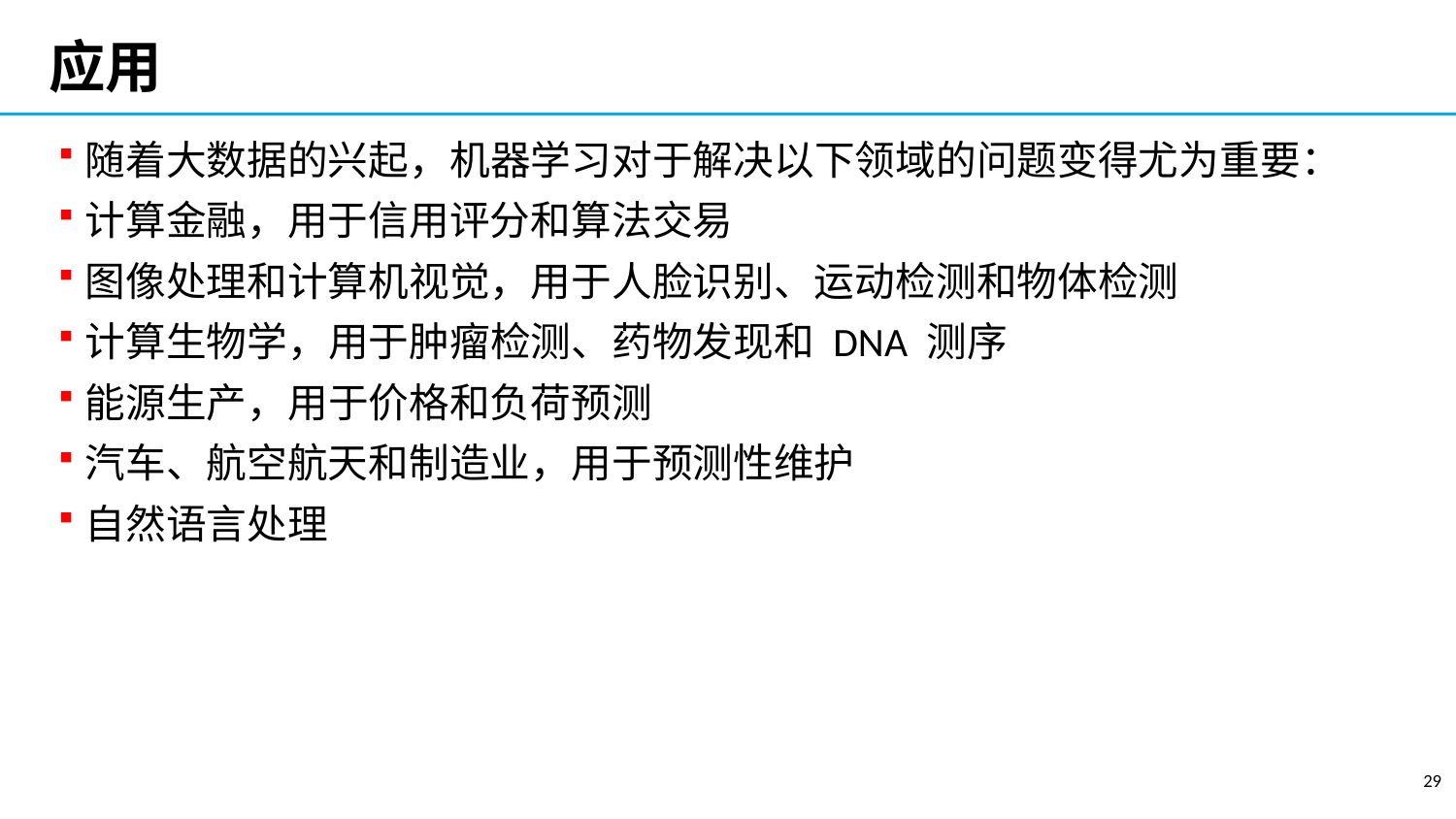

# 应用

随着大数据的兴起，机器学习对于解决以下领域的问题变得尤为重要：
计算金融，用于信用评分和算法交易
图像处理和计算机视觉，用于人脸识别、运动检测和物体检测
计算生物学，用于肿瘤检测、药物发现和 DNA 测序
能源生产，用于价格和负荷预测
汽车、航空航天和制造业，用于预测性维护
自然语言处理
29